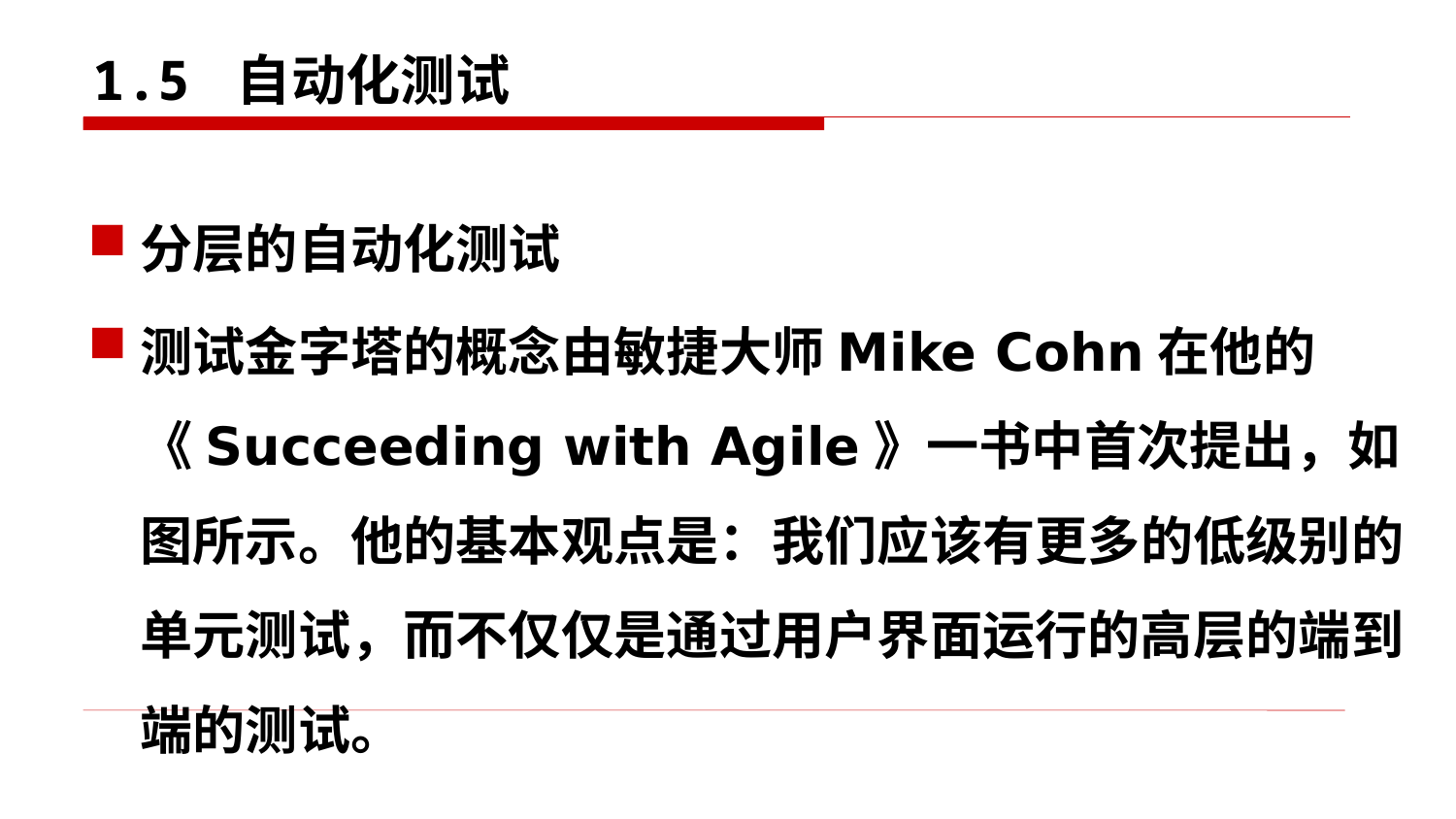

# 1.5 自动化测试

分层的自动化测试
测试金字塔的概念由敏捷大师Mike Cohn在他的《Succeeding with Agile》一书中首次提出，如图所示。他的基本观点是：我们应该有更多的低级别的单元测试，而不仅仅是通过用户界面运行的高层的端到端的测试。